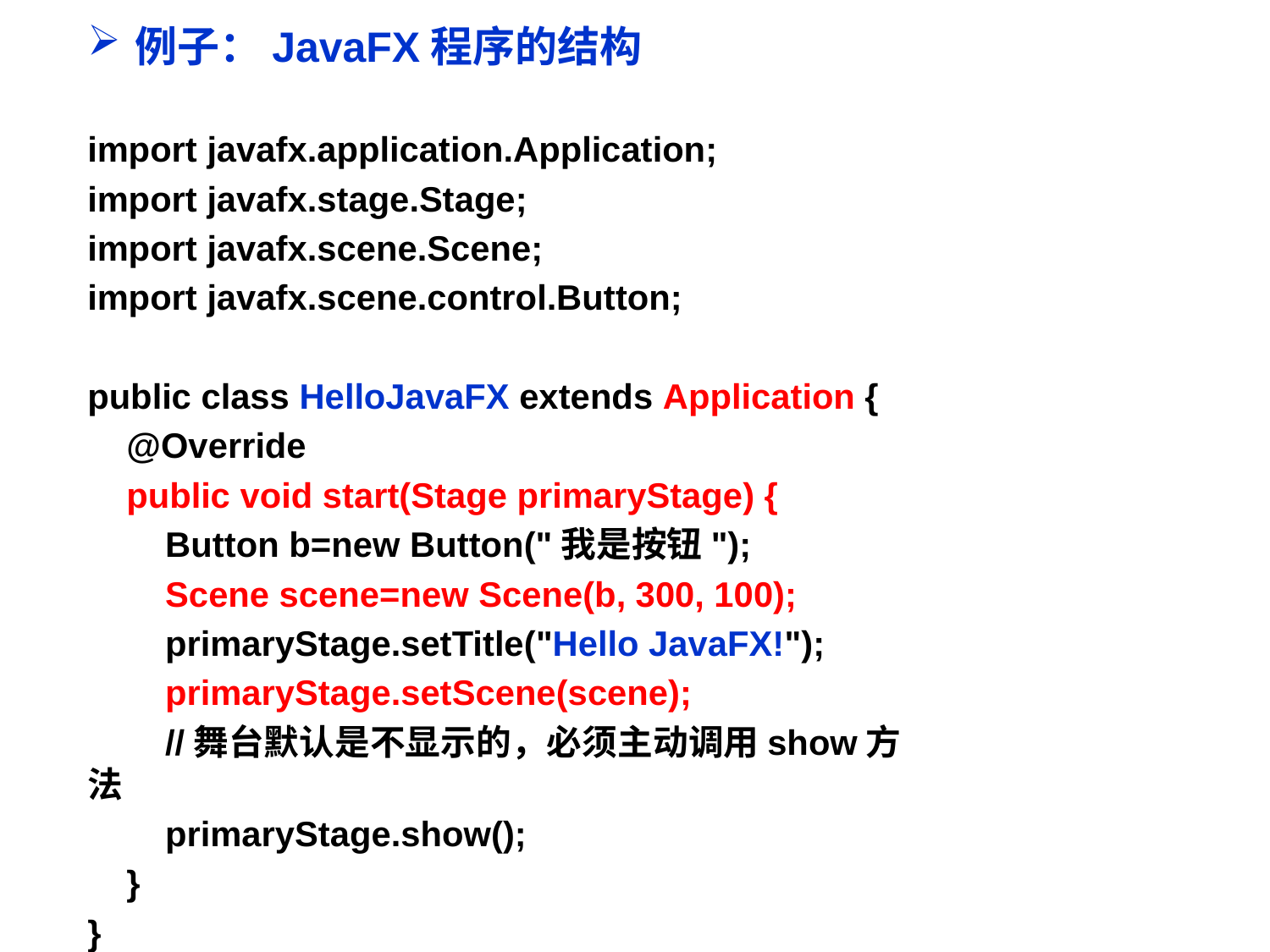

例子：JavaFX程序的结构

import javafx.application.Application;
import javafx.stage.Stage;
import javafx.scene.Scene;
import javafx.scene.control.Button;

public class HelloJavaFX extends Application {
    @Override
    public void start(Stage primaryStage) {
        Button b=new Button("我是按钮");
        Scene scene=new Scene(b, 300, 100);
        primaryStage.setTitle("Hello JavaFX!");
        primaryStage.setScene(scene);
        //舞台默认是不显示的，必须主动调用show方法
        primaryStage.show();
    }
}